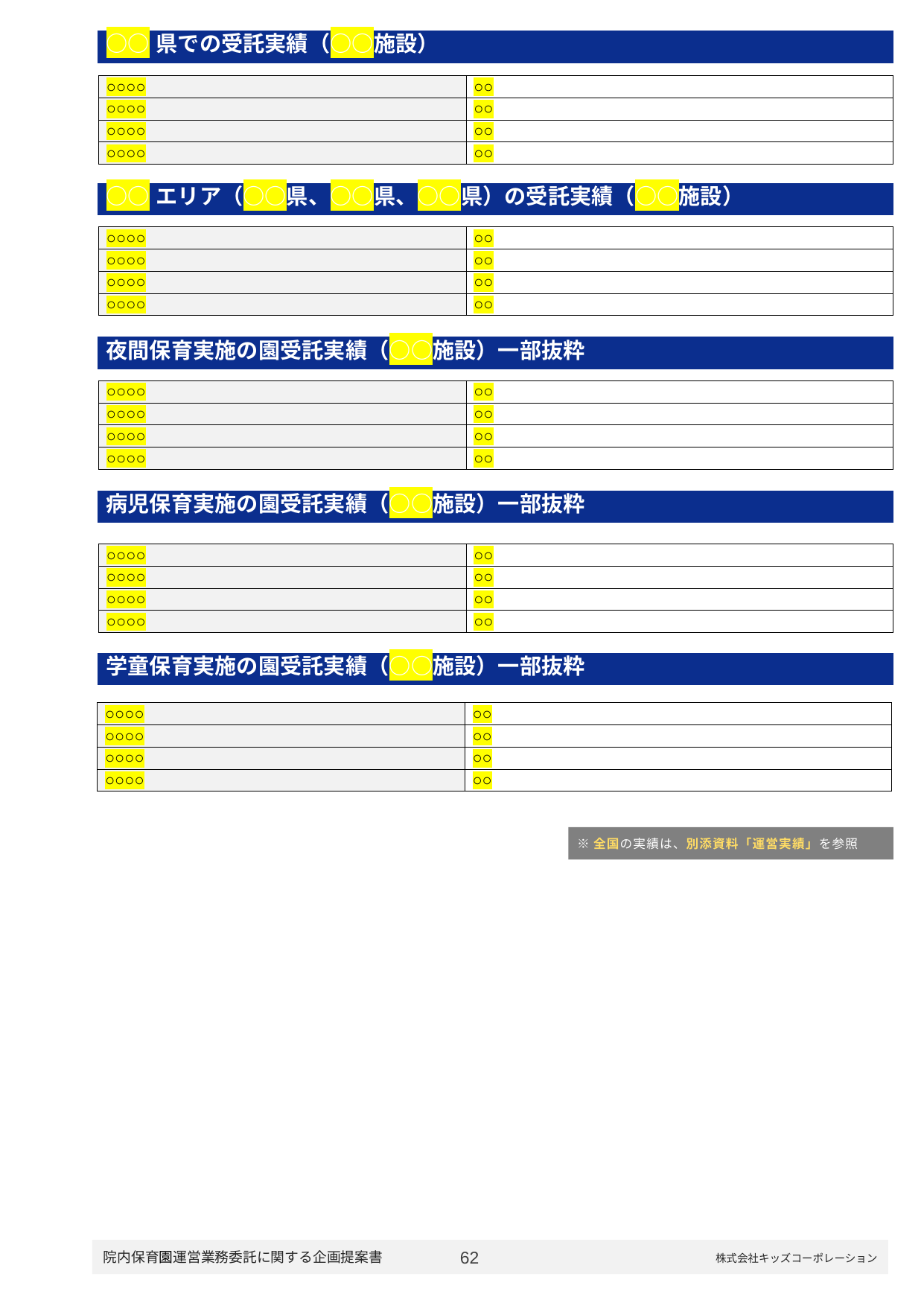

| ○○県での受託実績（○○施設） |
| --- |
| ○○○○ | ○○ |
| --- | --- |
| ○○○○ | ○○ |
| ○○○○ | ○○ |
| ○○○○ | ○○ |
| ○○エリア（○○県、○○県、○○県）の受託実績（○○施設） |
| --- |
| ○○○○ | ○○ |
| --- | --- |
| ○○○○ | ○○ |
| ○○○○ | ○○ |
| ○○○○ | ○○ |
| 夜間保育実施の園受託実績（○○施設）一部抜粋 |
| --- |
| ○○○○ | ○○ |
| --- | --- |
| ○○○○ | ○○ |
| ○○○○ | ○○ |
| ○○○○ | ○○ |
| 病児保育実施の園受託実績（○○施設）一部抜粋 |
| --- |
| ○○○○ | ○○ |
| --- | --- |
| ○○○○ | ○○ |
| ○○○○ | ○○ |
| ○○○○ | ○○ |
| 学童保育実施の園受託実績（○○施設）一部抜粋 |
| --- |
| ○○○○ | ○○ |
| --- | --- |
| ○○○○ | ○○ |
| ○○○○ | ○○ |
| ○○○○ | ○○ |
※全国の実績は、別添資料「運営実績」を参照
62